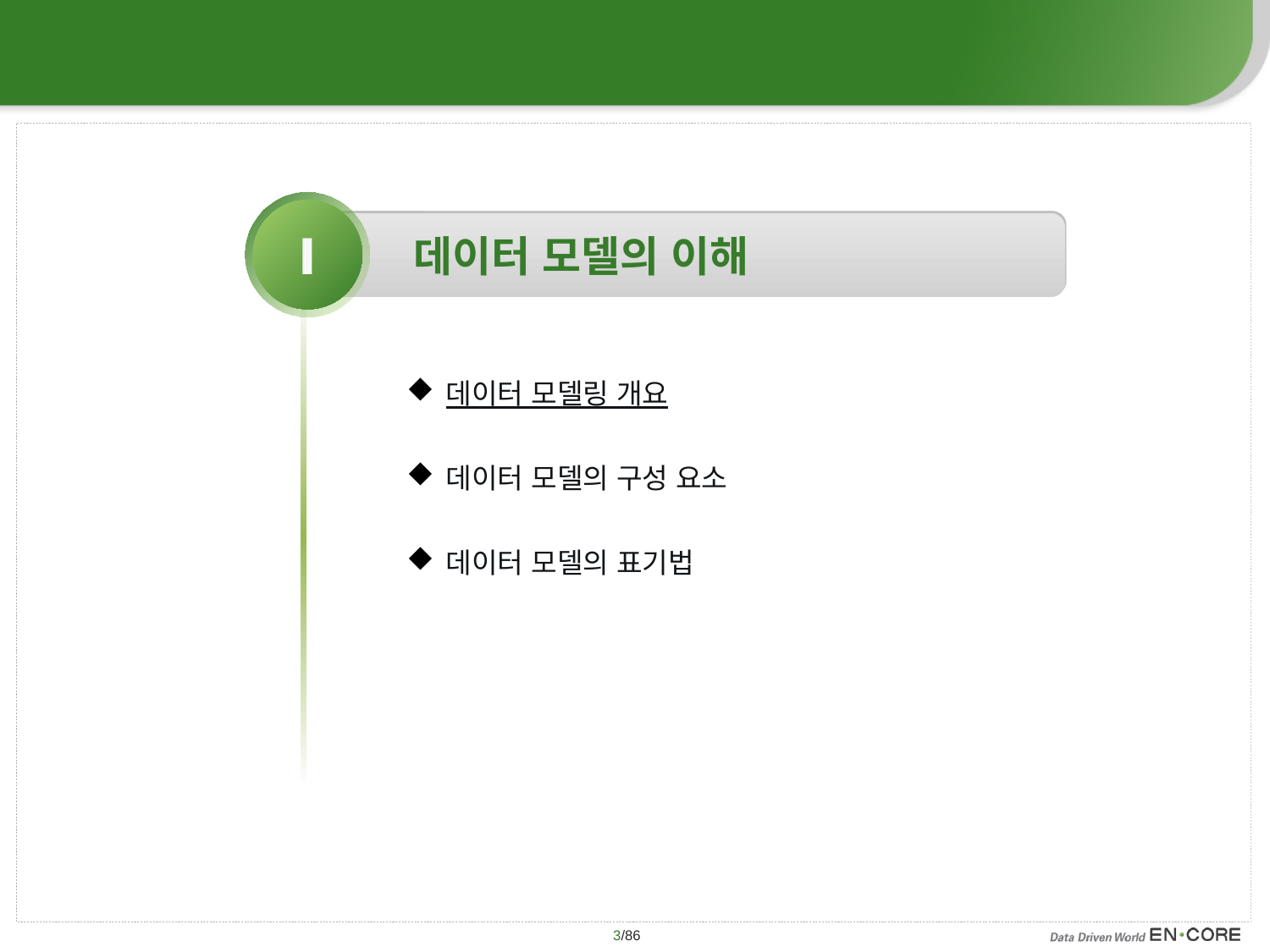

Ⅰ
데이터 모델의 이해

데이터 모델링 개요
데이터 모델의 구성 요소
데이터 모델의 표기법